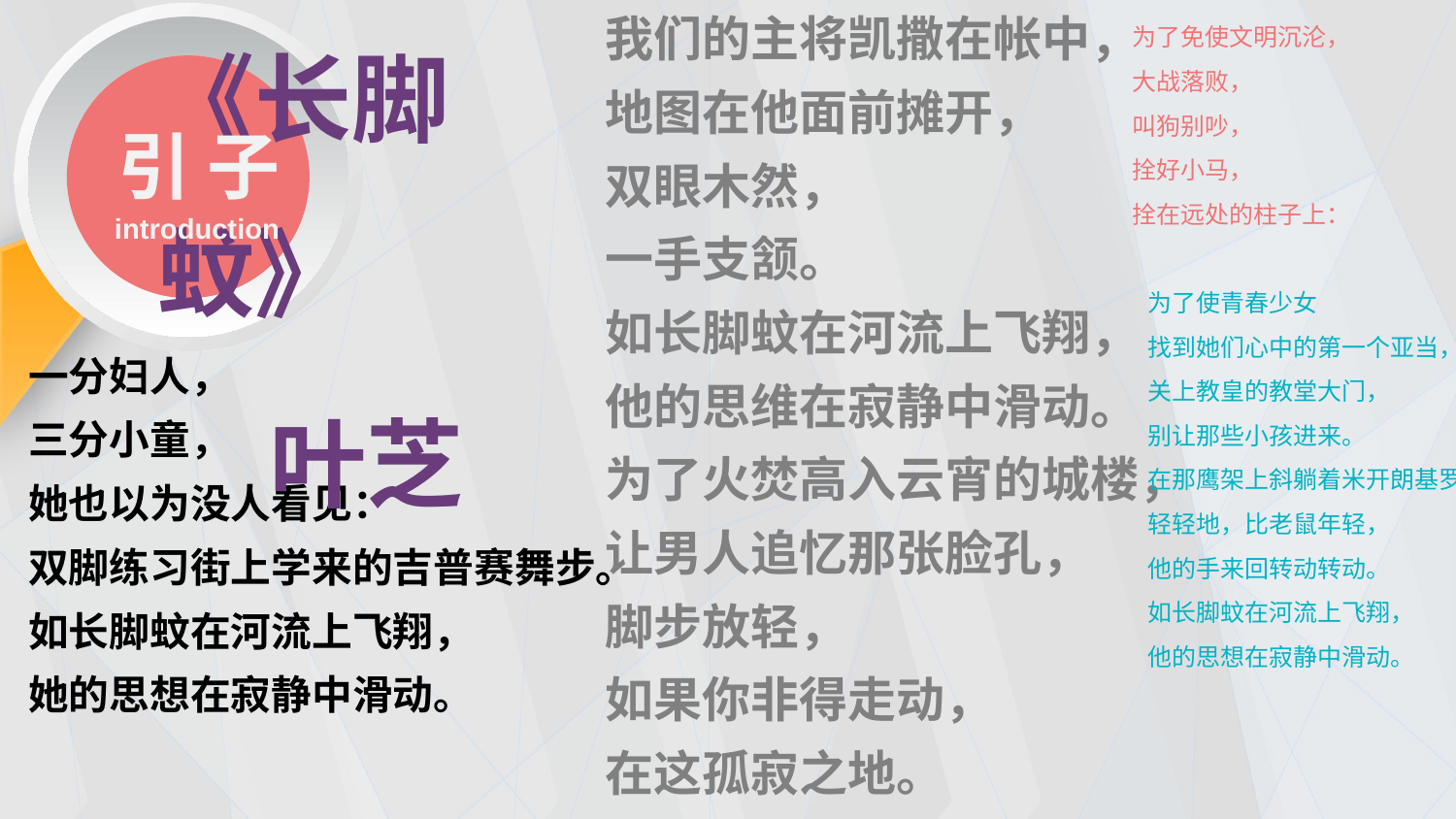

《长脚蚊》
    叶芝
我们的主将凯撒在帐中，
地图在他面前摊开，
双眼木然，
一手支颔。
如长脚蚊在河流上飞翔，
他的思维在寂静中滑动。
为了火焚高入云宵的城楼，
让男人追忆那张脸孔，
脚步放轻，
如果你非得走动，
在这孤寂之地。

为了免使文明沉沦，
大战落败，
叫狗别吵，
拴好小马，
拴在远处的柱子上：
引 子
introduction
为了使青春少女
找到她们心中的第一个亚当，
关上教皇的教堂大门，
别让那些小孩进来。
在那鹰架上斜躺着米开朗基罗。
轻轻地，比老鼠年轻，
他的手来回转动转动。
如长脚蚊在河流上飞翔，
他的思想在寂静中滑动。
一分妇人，
三分小童，
她也以为没人看见：
双脚练习街上学来的吉普赛舞步。
如长脚蚊在河流上飞翔，
她的思想在寂静中滑动。